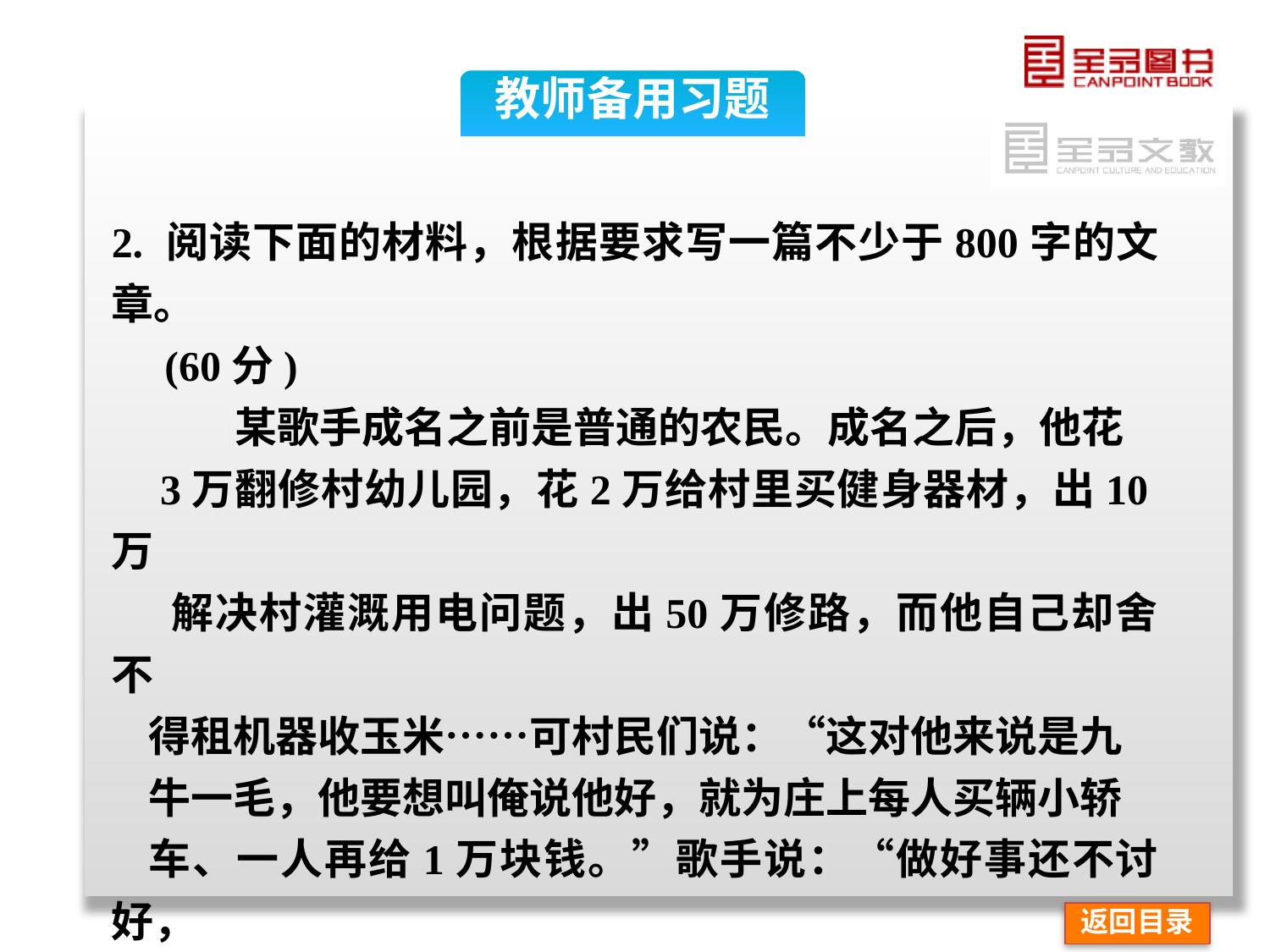

教师备用习题
2. 阅读下面的材料，根据要求写一篇不少于800字的文章。
     (60分)
        某歌手成名之前是普通的农民。成名之后，他花
 3万翻修村幼儿园，花2万给村里买健身器材，出10万
 解决村灌溉用电问题，出50万修路，而他自己却舍不
得租机器收玉米……可村民们说：“这对他来说是九
牛一毛，他要想叫俺说他好，就为庄上每人买辆小轿
车、一人再给1万块钱。”歌手说：“做好事还不讨好，
太让人伤心了。”
        这件事经媒体曝光之后，大家议论纷纷。
返回目录